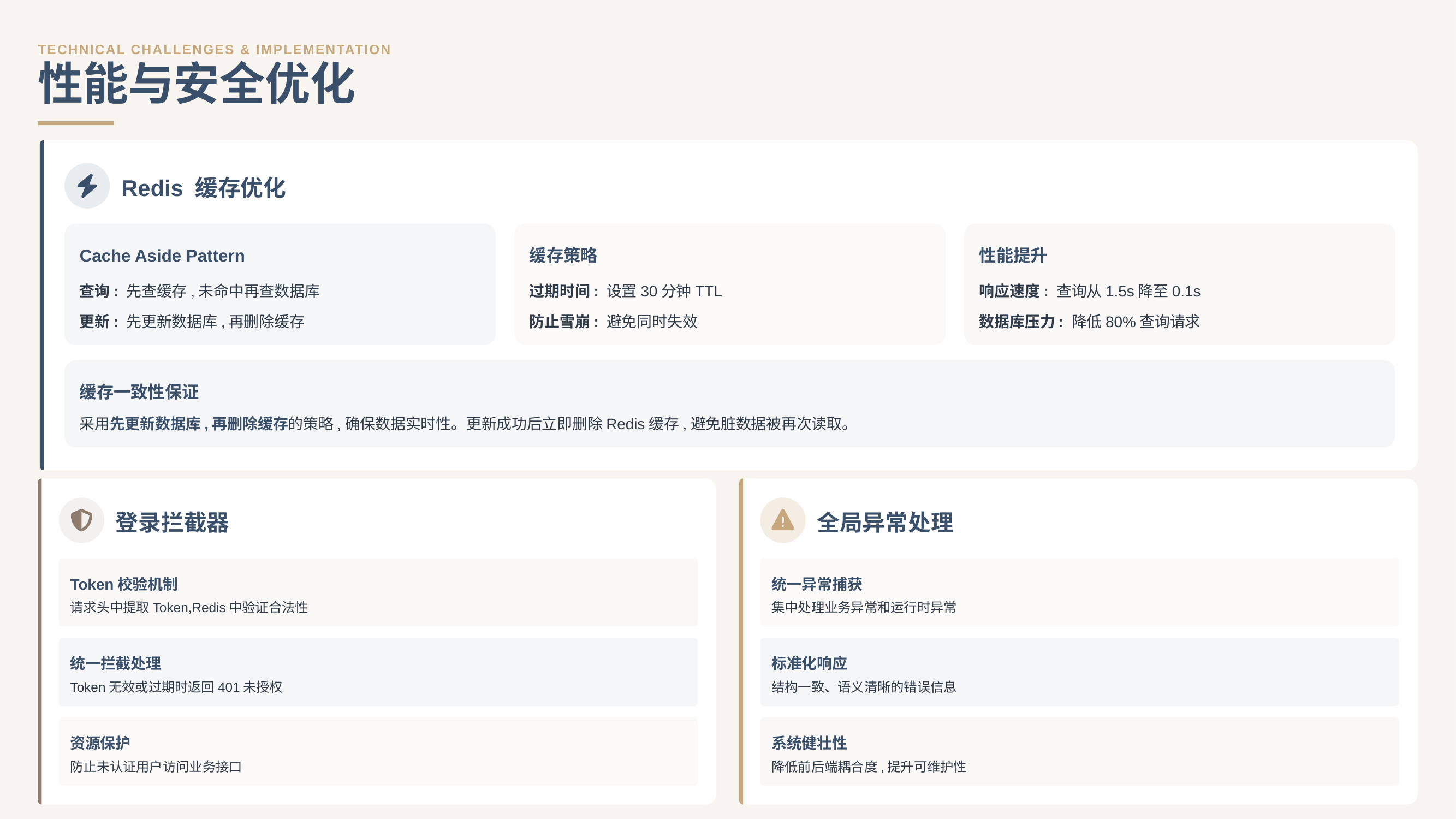

TECHNICAL CHALLENGES & IMPLEMENTATION
性能与安全优化

Redis 缓存优化

Cache Aside Pattern
缓存策略
性能提升
查询: 先查缓存,未命中再查数据库
过期时间: 设置30分钟TTL
响应速度: 查询从1.5s降至0.1s
更新: 先更新数据库,再删除缓存
防止雪崩: 避免同时失效
数据库压力: 降低80%查询请求

缓存一致性保证
采用先更新数据库,再删除缓存的策略,确保数据实时性。更新成功后立即删除Redis缓存,避免脏数据被再次读取。

登录拦截器

Token校验机制
请求头中提取Token,Redis中验证合法性

统一拦截处理
Token无效或过期时返回401未授权

资源保护
防止未认证用户访问业务接口

全局异常处理

统一异常捕获
集中处理业务异常和运行时异常

标准化响应
结构一致、语义清晰的错误信息

系统健壮性
降低前后端耦合度,提升可维护性